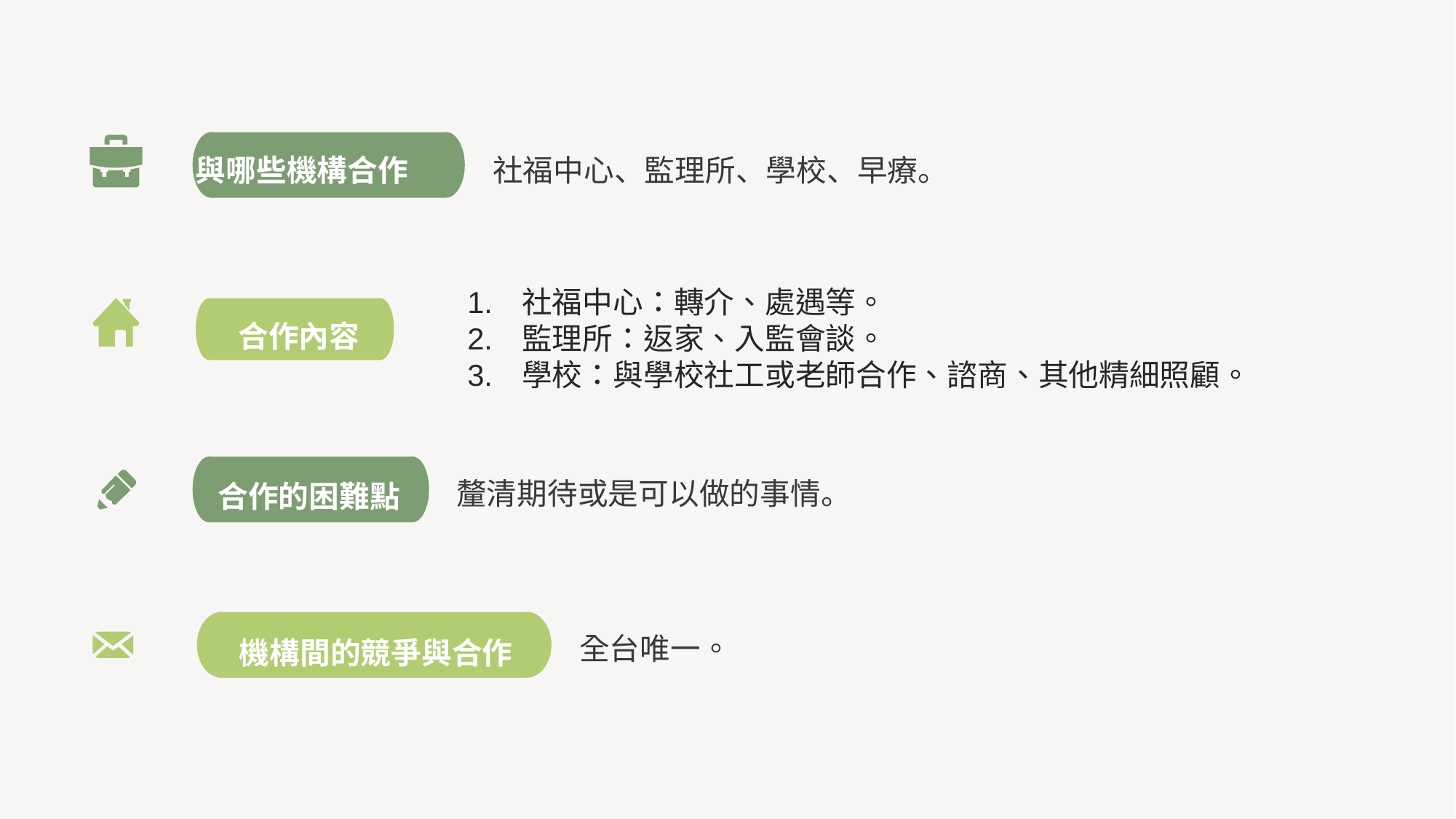

社福中心、監理所、學校、早療。

與哪些機構合作

社福中心：轉介、處遇等。
監理所：返家、入監會談。
學校：與學校社工或老師合作、諮商、其他精細照顧。

合作內容
釐清期待或是可以做的事情。

合作的困難點

全台唯一。

機構間的競爭與合作